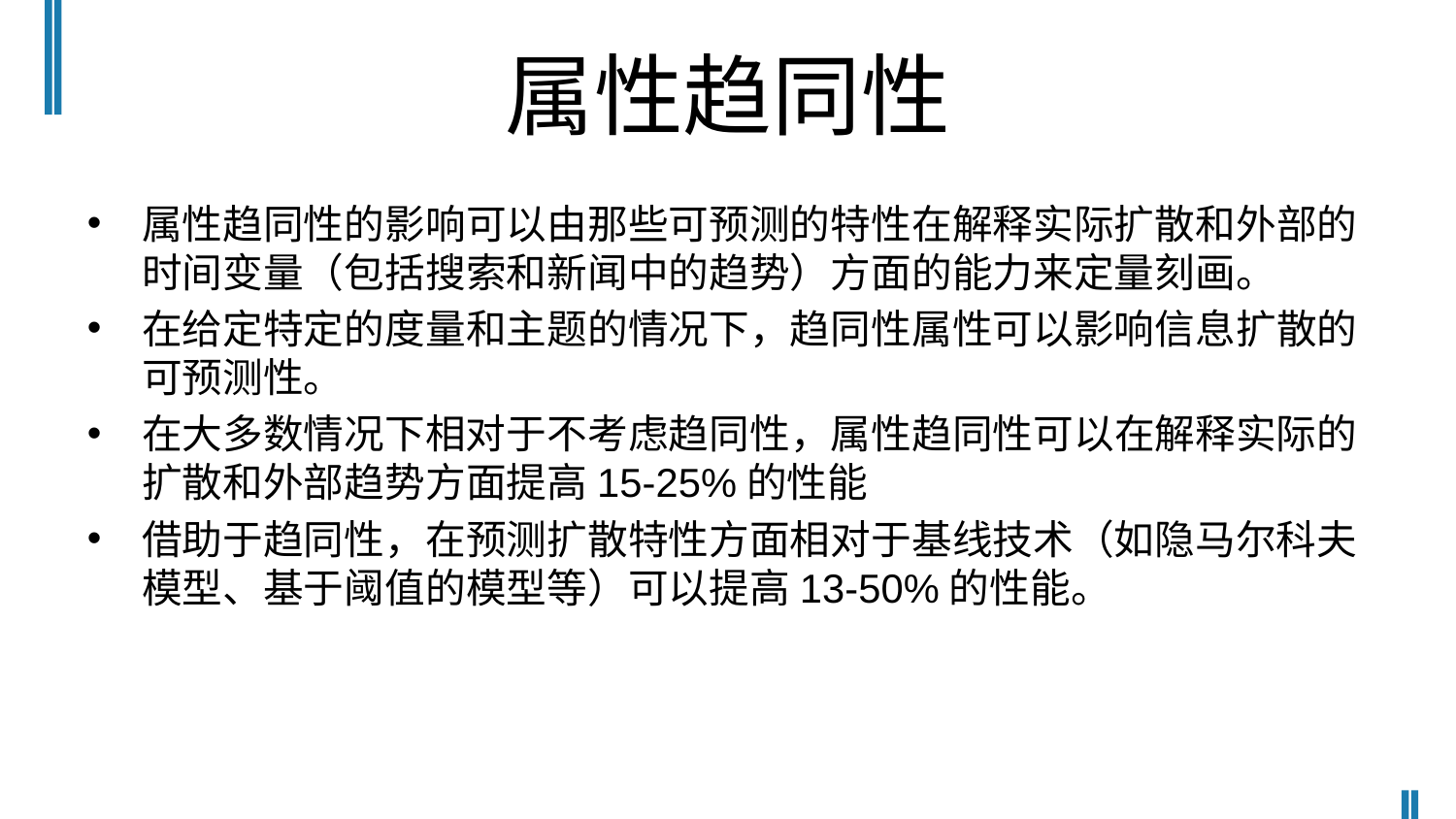

# 属性趋同性
属性趋同性的影响可以由那些可预测的特性在解释实际扩散和外部的时间变量（包括搜索和新闻中的趋势）方面的能力来定量刻画。
在给定特定的度量和主题的情况下，趋同性属性可以影响信息扩散的可预测性。
在大多数情况下相对于不考虑趋同性，属性趋同性可以在解释实际的扩散和外部趋势方面提高15-25%的性能
借助于趋同性，在预测扩散特性方面相对于基线技术（如隐马尔科夫模型、基于阈值的模型等）可以提高13-50%的性能。